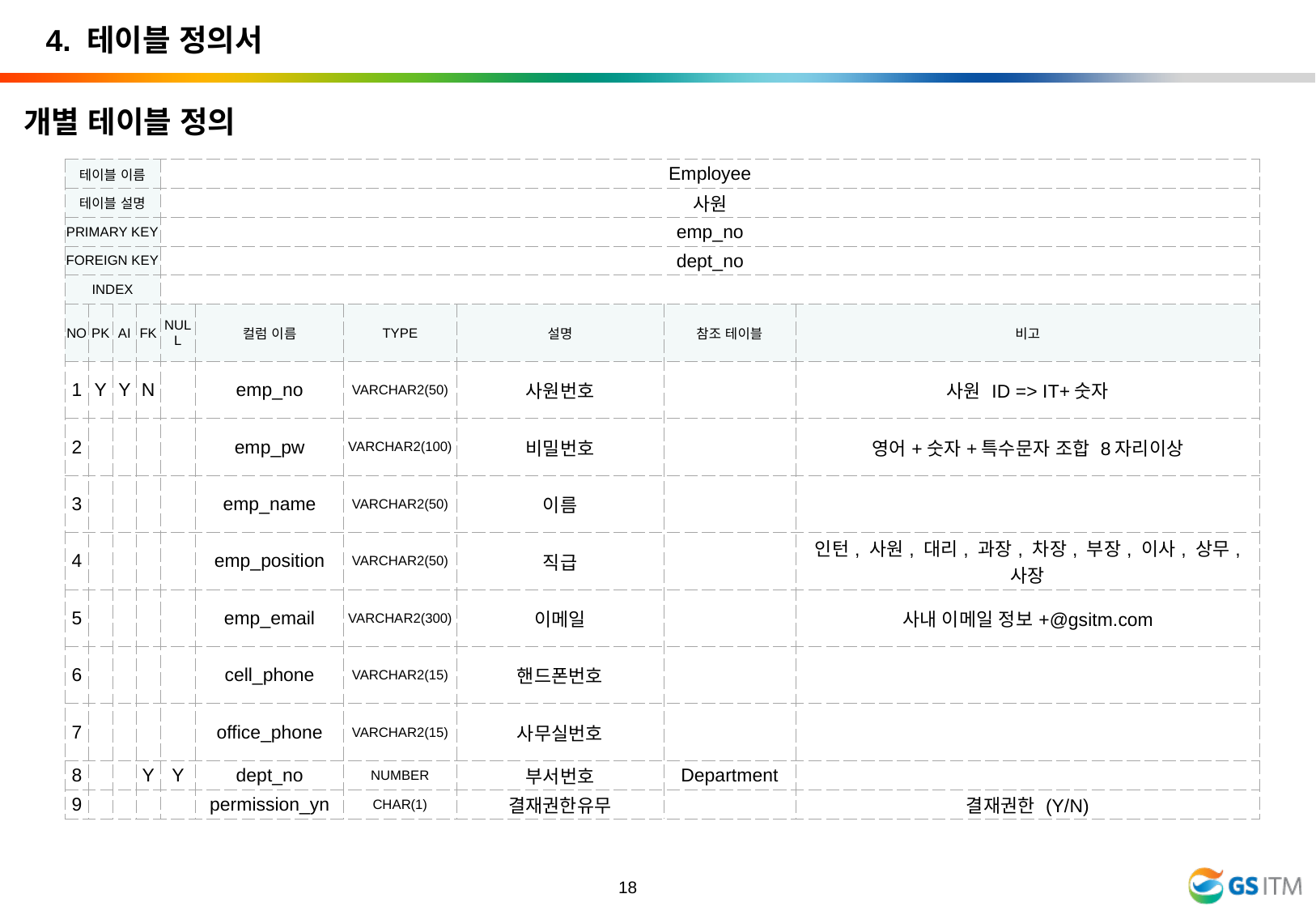

4. 테이블 정의서
개별 테이블 정의
| 테이블 이름 |  |  |  | Employee |  |  |  |  |  |
| --- | --- | --- | --- | --- | --- | --- | --- | --- | --- |
| 테이블 설명 |  |  |  | 사원 |  |  |  |  |  |
| PRIMARY KEY |  |  |  | emp\_no |  |  |  |  |  |
| FOREIGN KEY |  |  |  | dept\_no |  |  |  |  |  |
| INDEX |  |  |  |  |  |  |  |  |  |
| NO | PK | AI | FK | NULL | 컬럼 이름 | TYPE | 설명 | 참조 테이블 | 비고 |
| 1 | Y | Y | N |  | emp\_no | VARCHAR2(50) | 사원번호 |  | 사원 ID => IT+숫자 |
| 2 |  |  |  |  | emp\_pw | VARCHAR2(100) | 비밀번호 |  | 영어+숫자+특수문자 조합 8자리이상 |
| 3 |  |  |  |  | emp\_name | VARCHAR2(50) | 이름 |  |  |
| 4 |  |  |  |  | emp\_position | VARCHAR2(50) | 직급 |  | 인턴, 사원, 대리, 과장, 차장, 부장, 이사, 상무, 사장 |
| 5 |  |  |  |  | emp\_email | VARCHAR2(300) | 이메일 |  | 사내 이메일 정보+@gsitm.com |
| 6 |  |  |  |  | cell\_phone | VARCHAR2(15) | 핸드폰번호 |  |  |
| 7 |  |  |  |  | office\_phone | VARCHAR2(15) | 사무실번호 |  |  |
| 8 |  |  | Y | Y | dept\_no | NUMBER | 부서번호 | Department |  |
| 9 |  |  |  |  | permission\_yn | CHAR(1) | 결재권한유무 |  | 결재권한 (Y/N) |